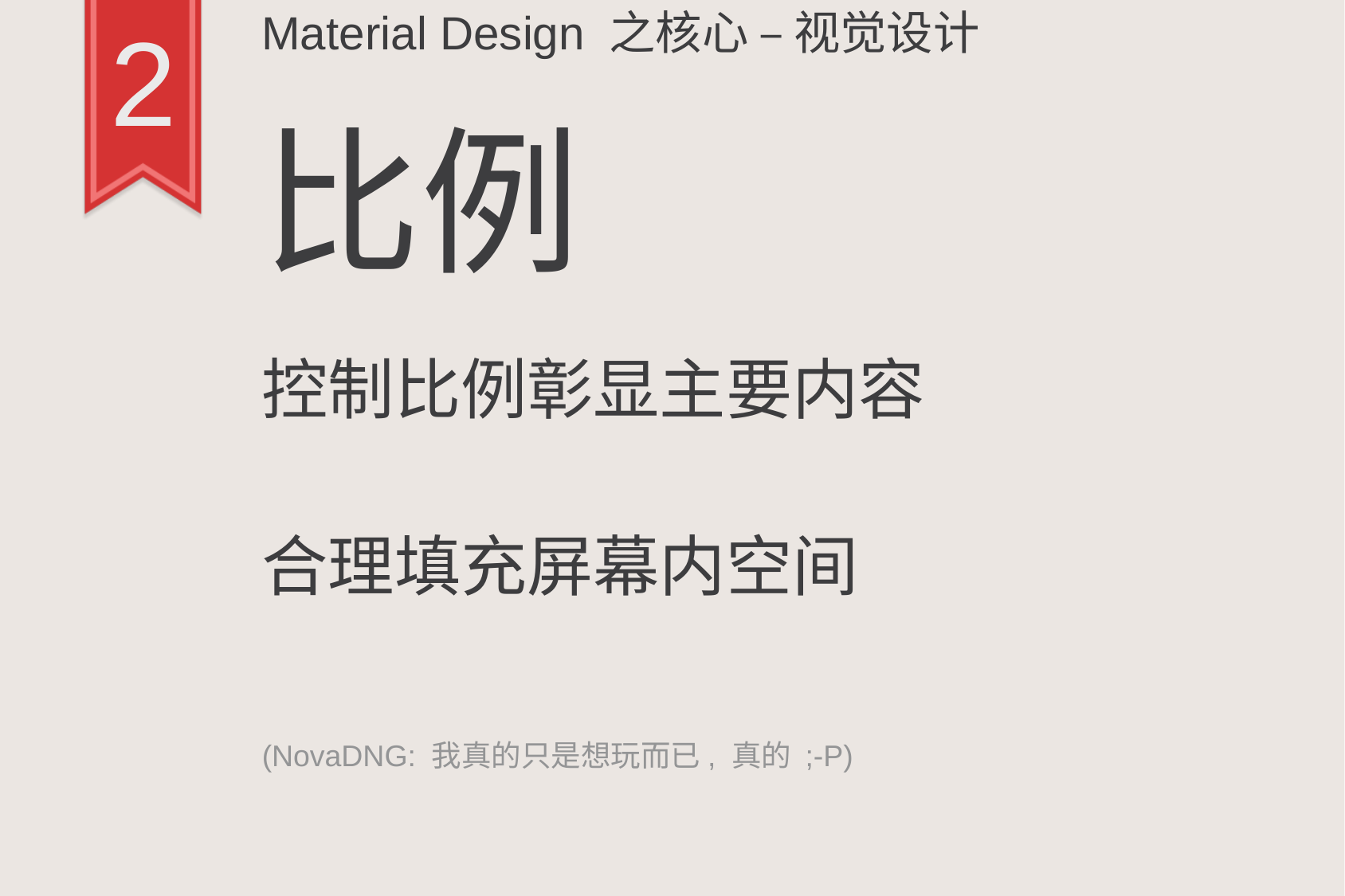

Material Design 之核心 – 视觉设计
2
# 比例
控制比例彰显主要内容

合理填充屏幕内空间

(NovaDNG: 我真的只是想玩而已, 真的 ;-P)